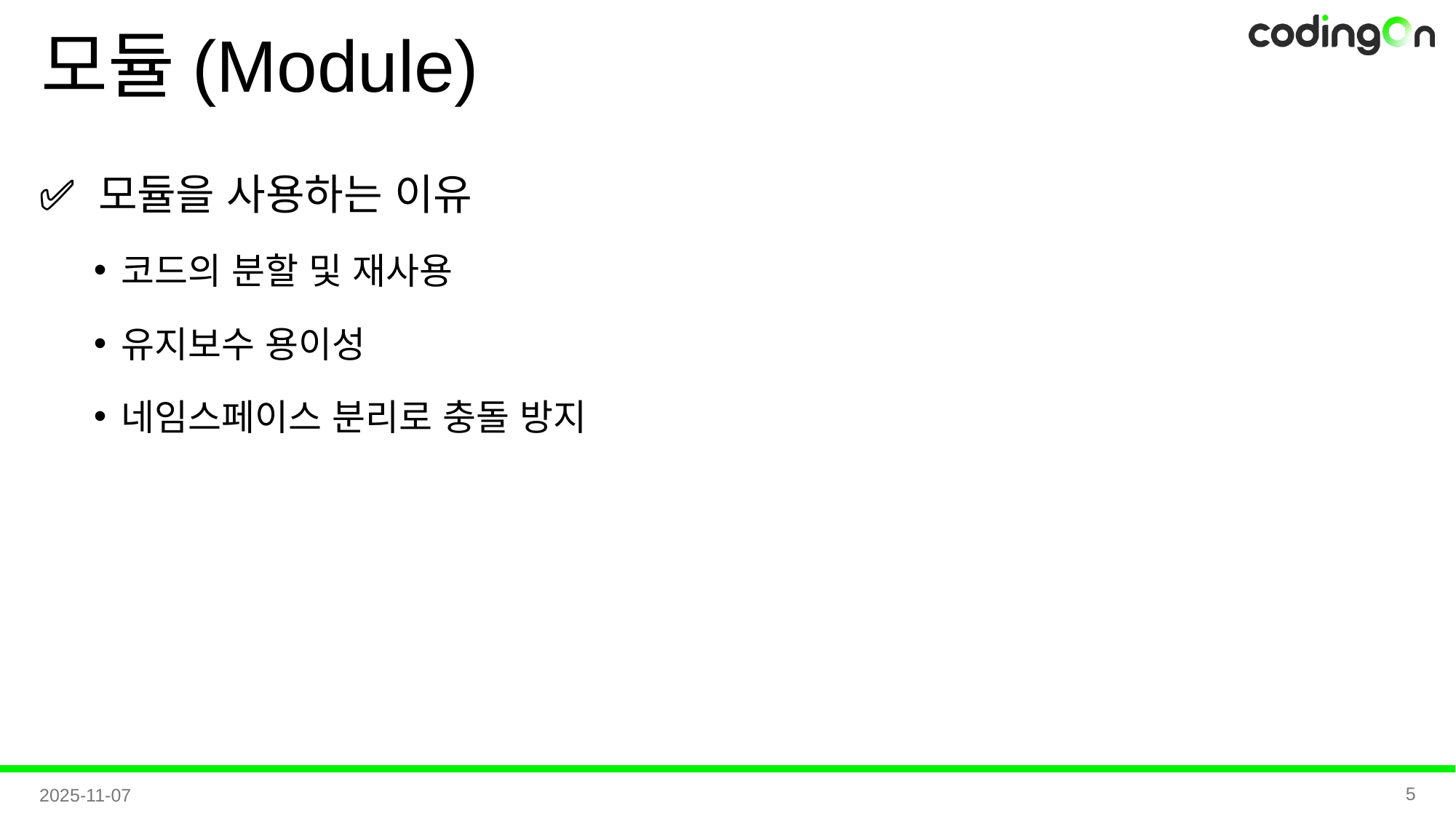

# 모듈(Module)
✅ 모듈을 사용하는 이유
코드의 분할 및 재사용
유지보수 용이성
네임스페이스 분리로 충돌 방지
5
2025-11-07